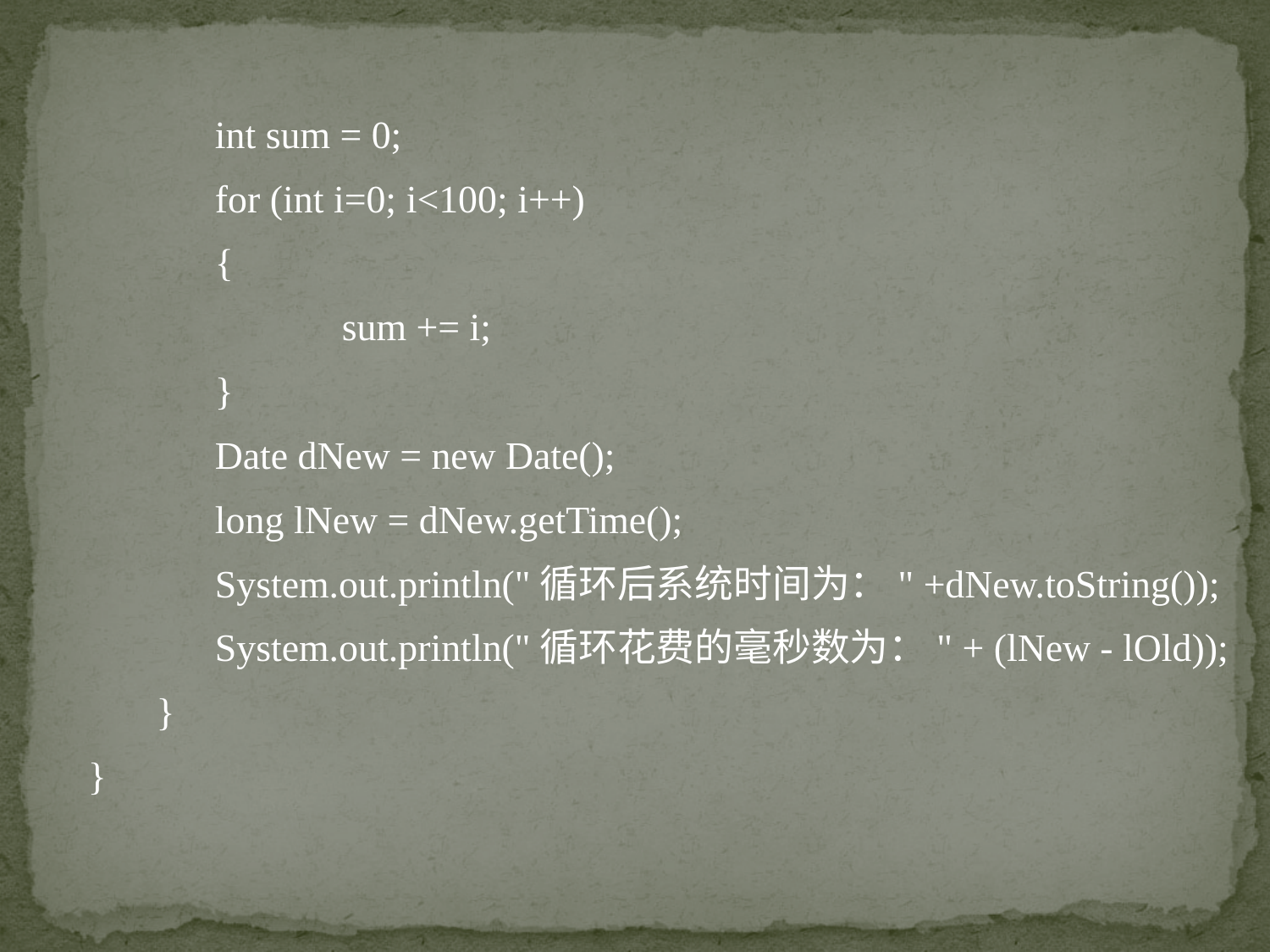

int sum = 0;
	for (int i=0; i<100; i++)
	{
		sum += i;
	}
	Date dNew = new Date();
	long lNew = dNew.getTime();
	System.out.println("循环后系统时间为：" +dNew.toString());
	System.out.println("循环花费的毫秒数为：" + (lNew - lOld));
       }
}